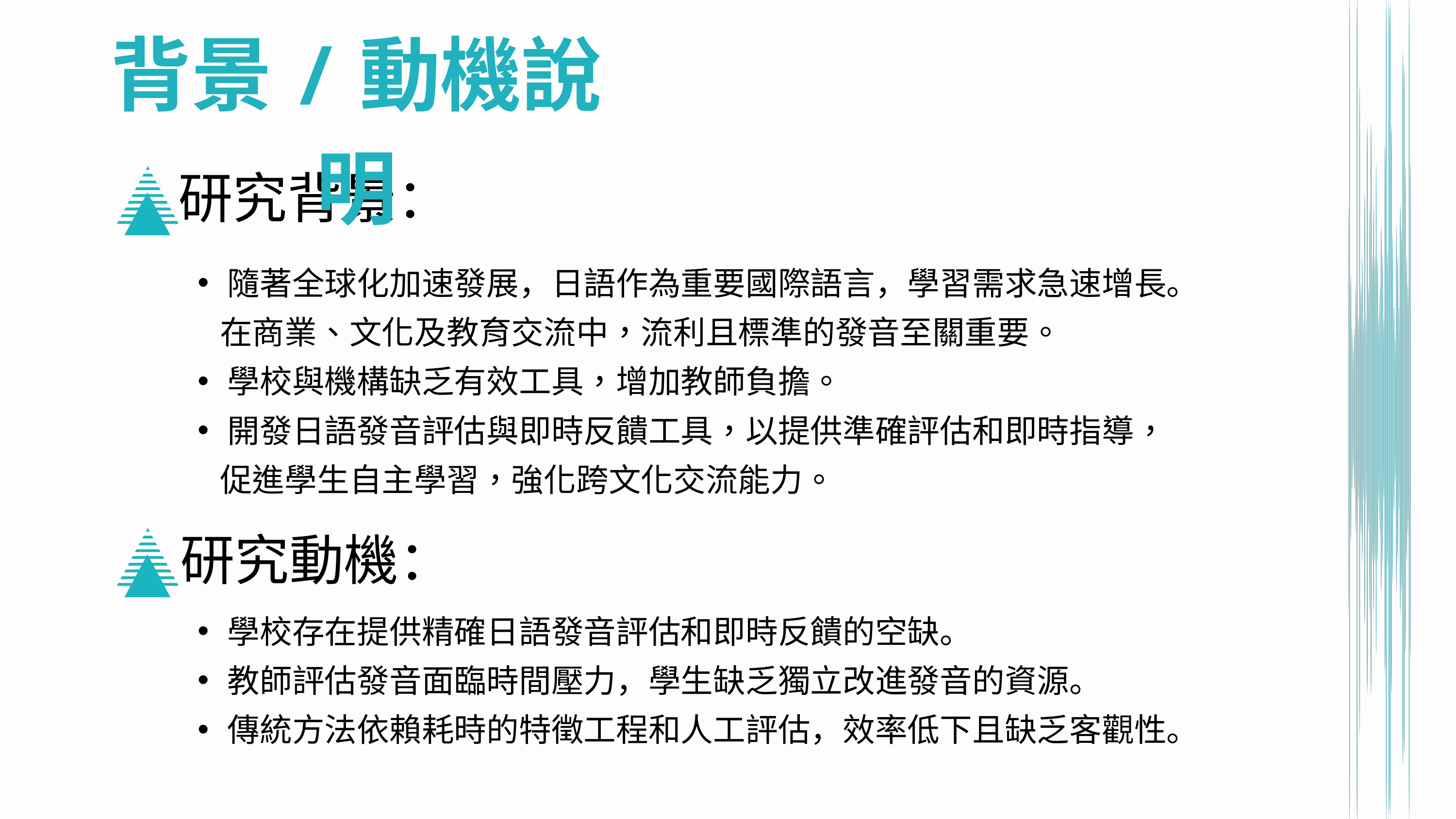

背景/動機說明
研究背景：

隨著全球化加速發展，日語作為重要國際語言，學習需求急速增長。
  在商業、文化及教育交流中，流利且標準的發音至關重要。
學校與機構缺乏有效工具，增加教師負擔。
開發日語發音評估與即時反饋工具，以提供準確評估和即時指導，
  促進學生自主學習，強化跨文化交流能力。

研究動機：

學校存在提供精確日語發音評估和即時反饋的空缺。
教師評估發音面臨時間壓力，學生缺乏獨立改進發音的資源。
傳統方法依賴耗時的特徵工程和人工評估，效率低下且缺乏客觀性。